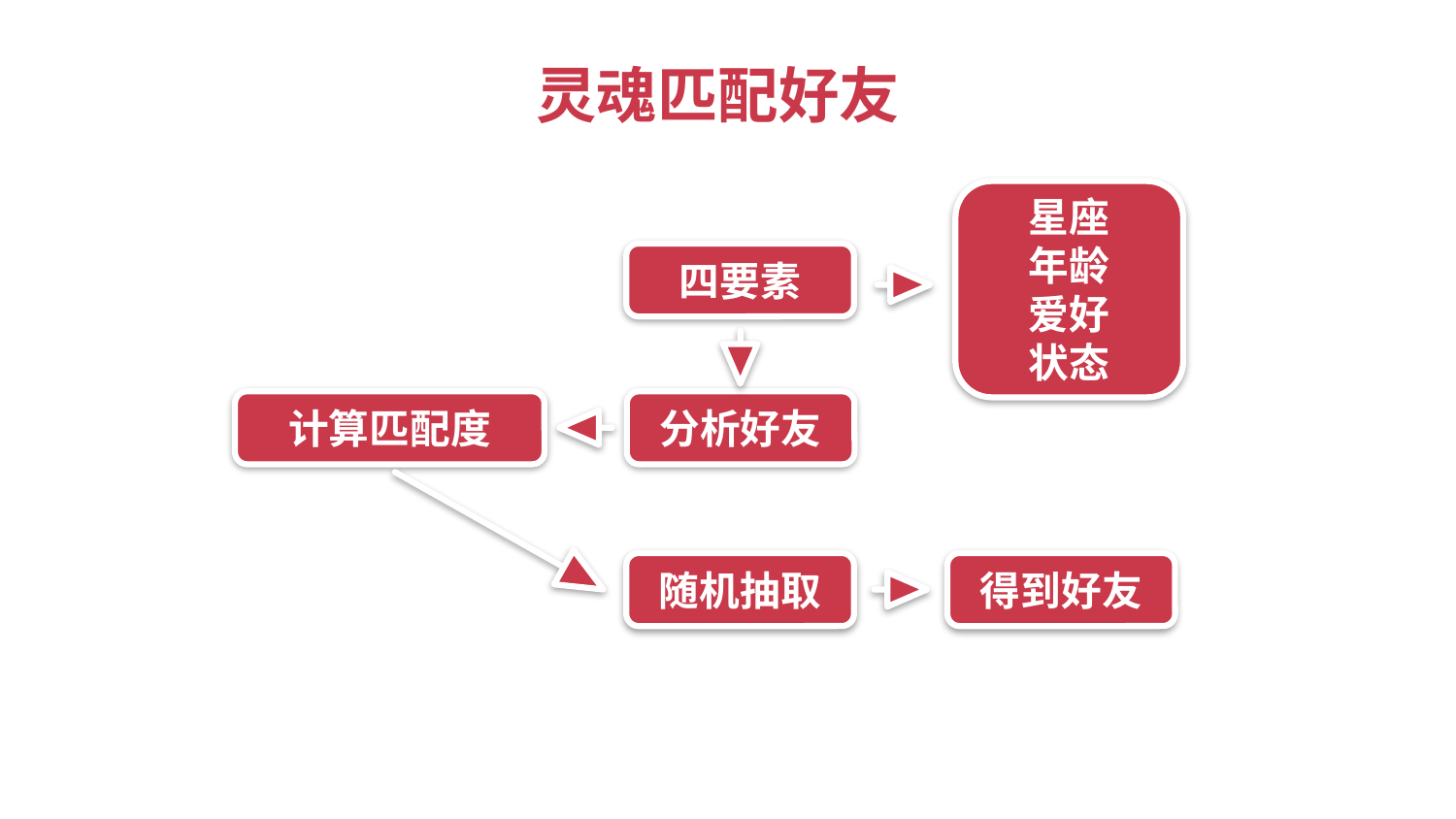

灵魂匹配好友
星座
年龄
爱好
状态
四要素

计算匹配度
分析好友

随机抽取
得到好友